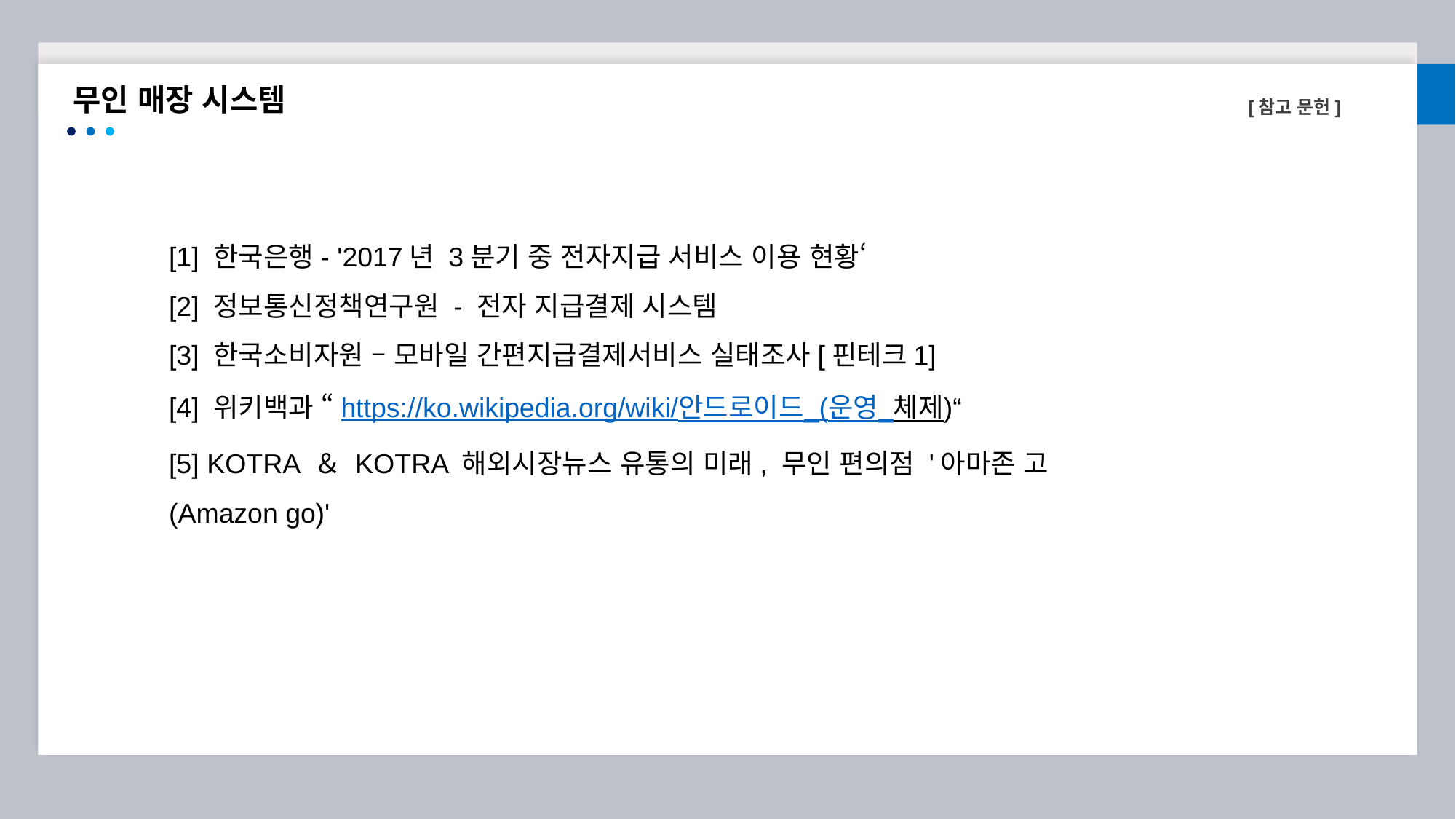

무인 매장 시스템
[참고 문헌]

[1] 한국은행- '2017년 3분기 중 전자지급 서비스 이용 현황‘
[2] 정보통신정책연구원 - 전자 지급결제 시스템
[3] 한국소비자원 – 모바일 간편지급결제서비스 실태조사[핀테크1]
[4] 위키백과 “https://ko.wikipedia.org/wiki/안드로이드_(운영_체제)“
[5] KOTRA ＆ KOTRA 해외시장뉴스 유통의 미래, 무인 편의점 '아마존 고(Amazon go)'